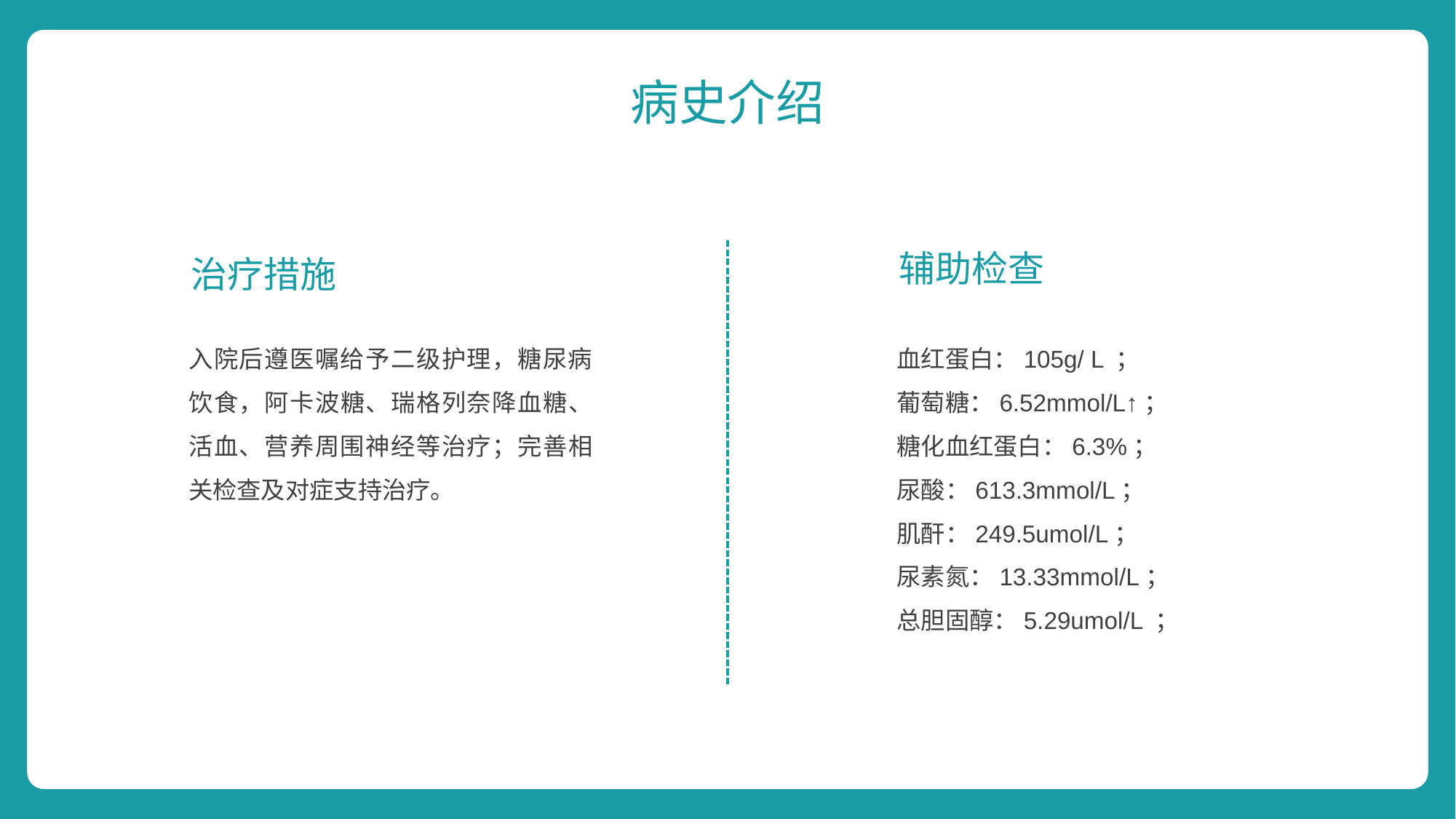

病史介绍
辅助检查
治疗措施
入院后遵医嘱给予二级护理，糖尿病饮食，阿卡波糖、瑞格列奈降血糖、活血、营养周围神经等治疗；完善相关检查及对症支持治疗。
血红蛋白：105g/ L ；
葡萄糖：6.52mmol/L↑；
糖化血红蛋白：6.3%；
尿酸：613.3mmol/L；
肌酐：249.5umol/L；
尿素氮：13.33mmol/L；
总胆固醇：5.29umol/L ；